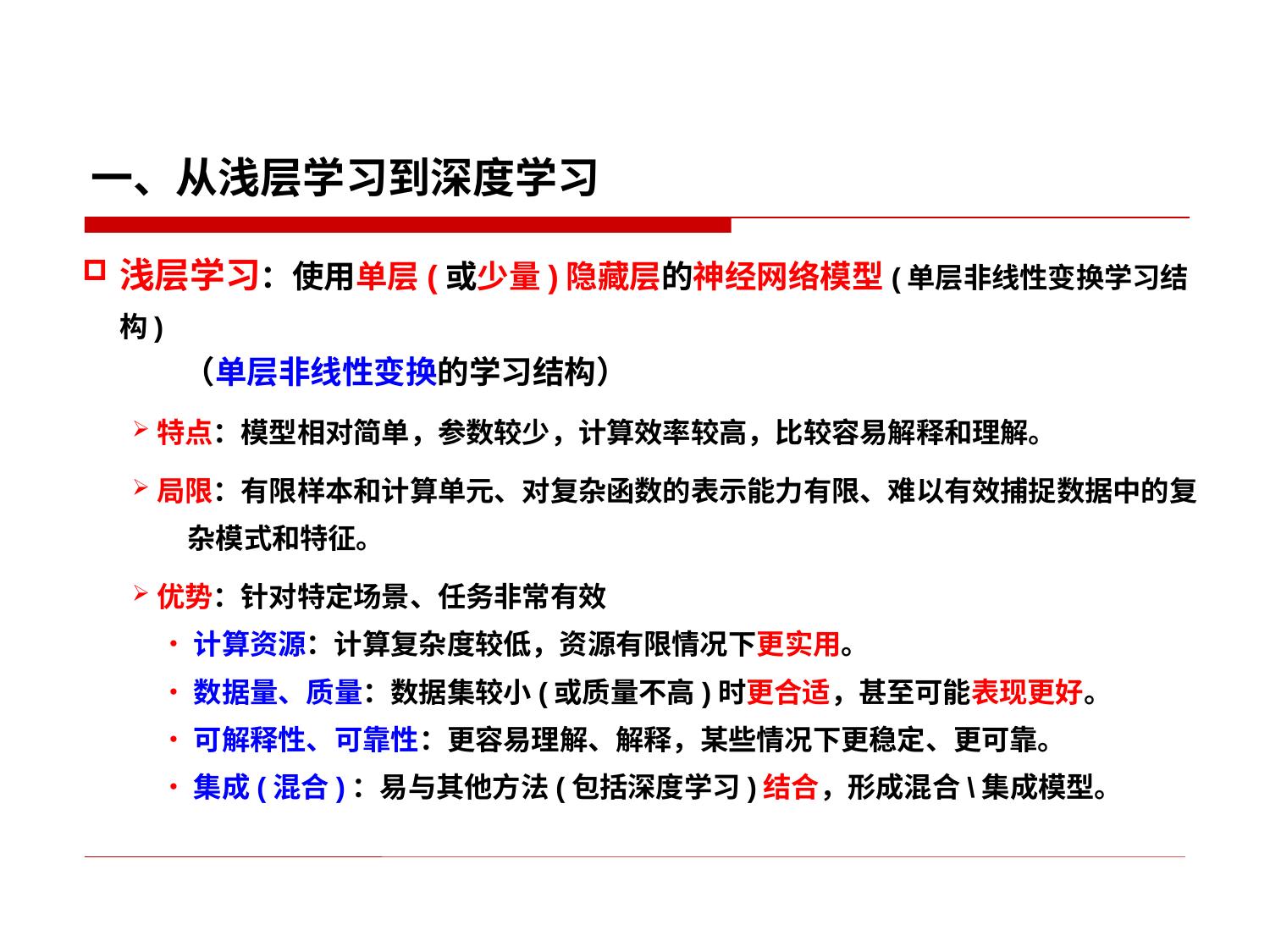

一、从浅层学习到深度学习
浅层学习：使用单层(或少量)隐藏层的神经网络模型(单层非线性变换学习结构)
             （单层非线性变换的学习结构）
特点：模型相对简单，参数较少，计算效率较高，比较容易解释和理解。
局限：有限样本和计算单元、对复杂函数的表示能力有限、难以有效捕捉数据中的复
        杂模式和特征。
优势：针对特定场景、任务非常有效
计算资源：计算复杂度较低，资源有限情况下更实用。
数据量、质量：数据集较小(或质量不高)时更合适，甚至可能表现更好。
可解释性、可靠性：更容易理解、解释，某些情况下更稳定、更可靠。
集成(混合)：易与其他方法(包括深度学习)结合，形成混合\集成模型。